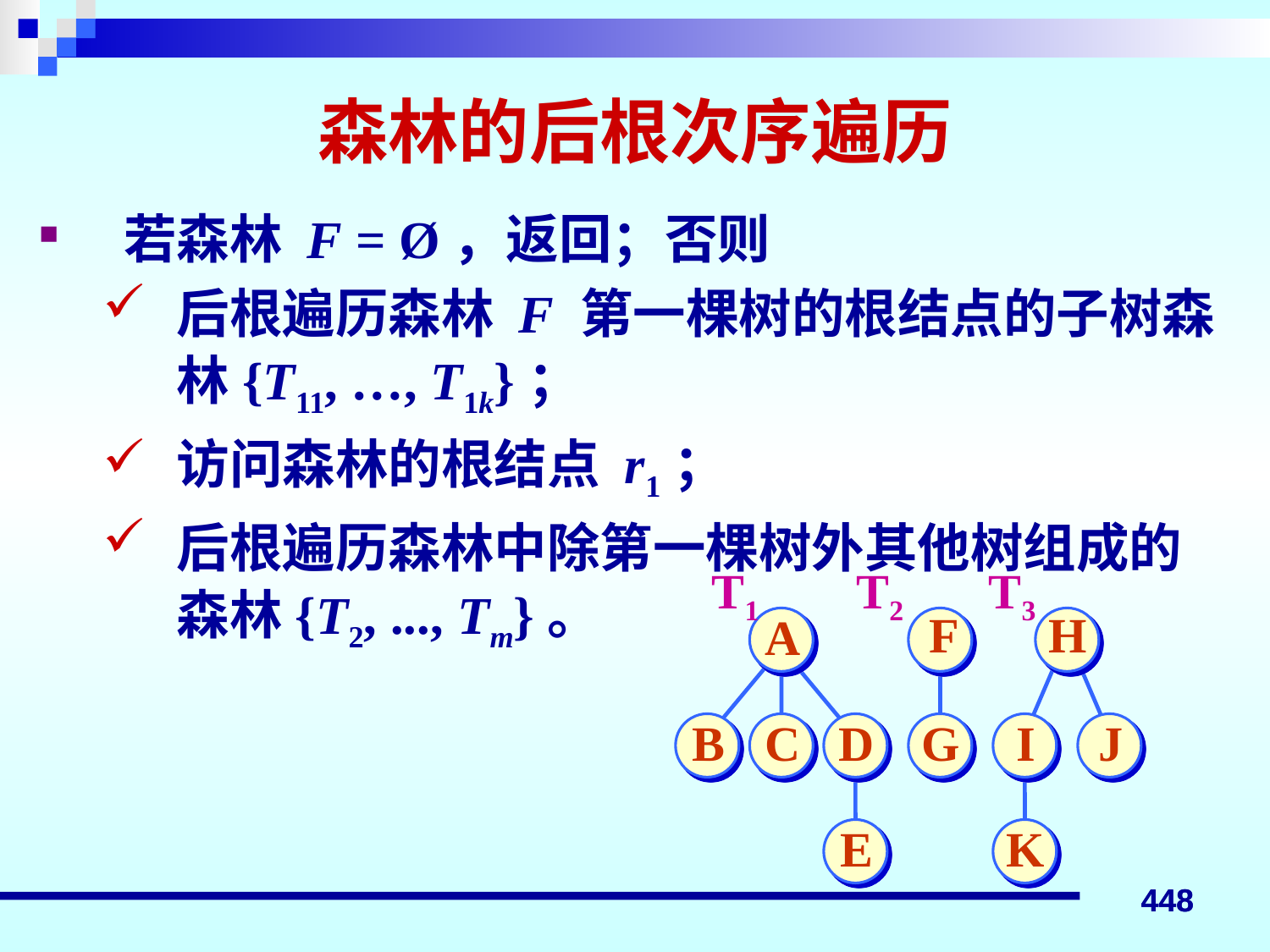

# 森林的后根次序遍历
若森林 F = Ø，返回；否则
后根遍历森林 F 第一棵树的根结点的子树森林{T11, …, T1k}；
访问森林的根结点 r1；
后根遍历森林中除第一棵树外其他树组成的森林{T2, ..., Tm}。
T1        T2       T3
F
H
A

B
C
D
G
I
J

E
K

448
448